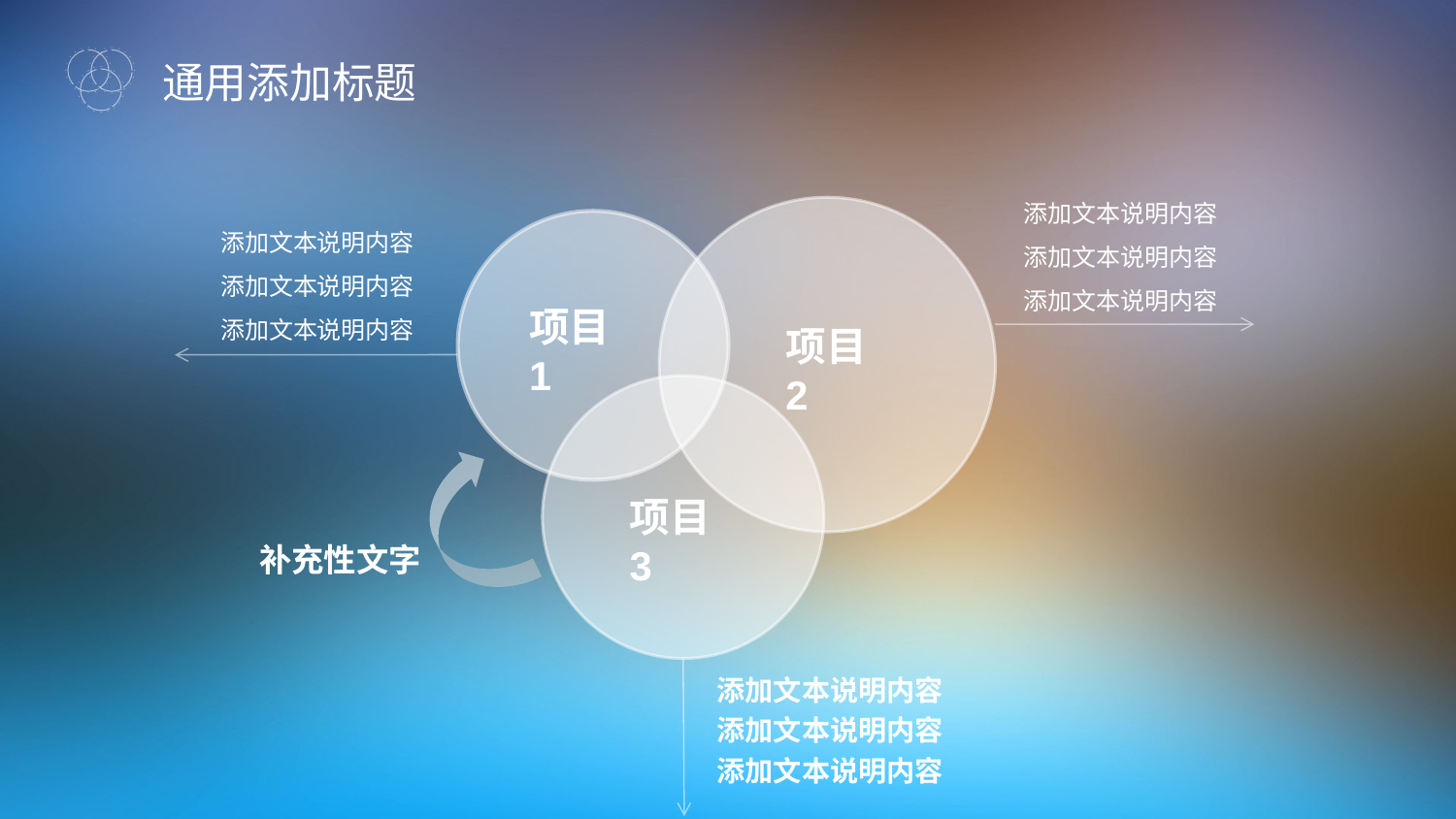

通用添加标题
添加文本说明内容添加文本说明内容
添加文本说明内容

添加文本说明内容添加文本说明内容
添加文本说明内容

项目1
项目2

项目3
补充性文字

添加文本说明内容
添加文本说明内容
添加文本说明内容